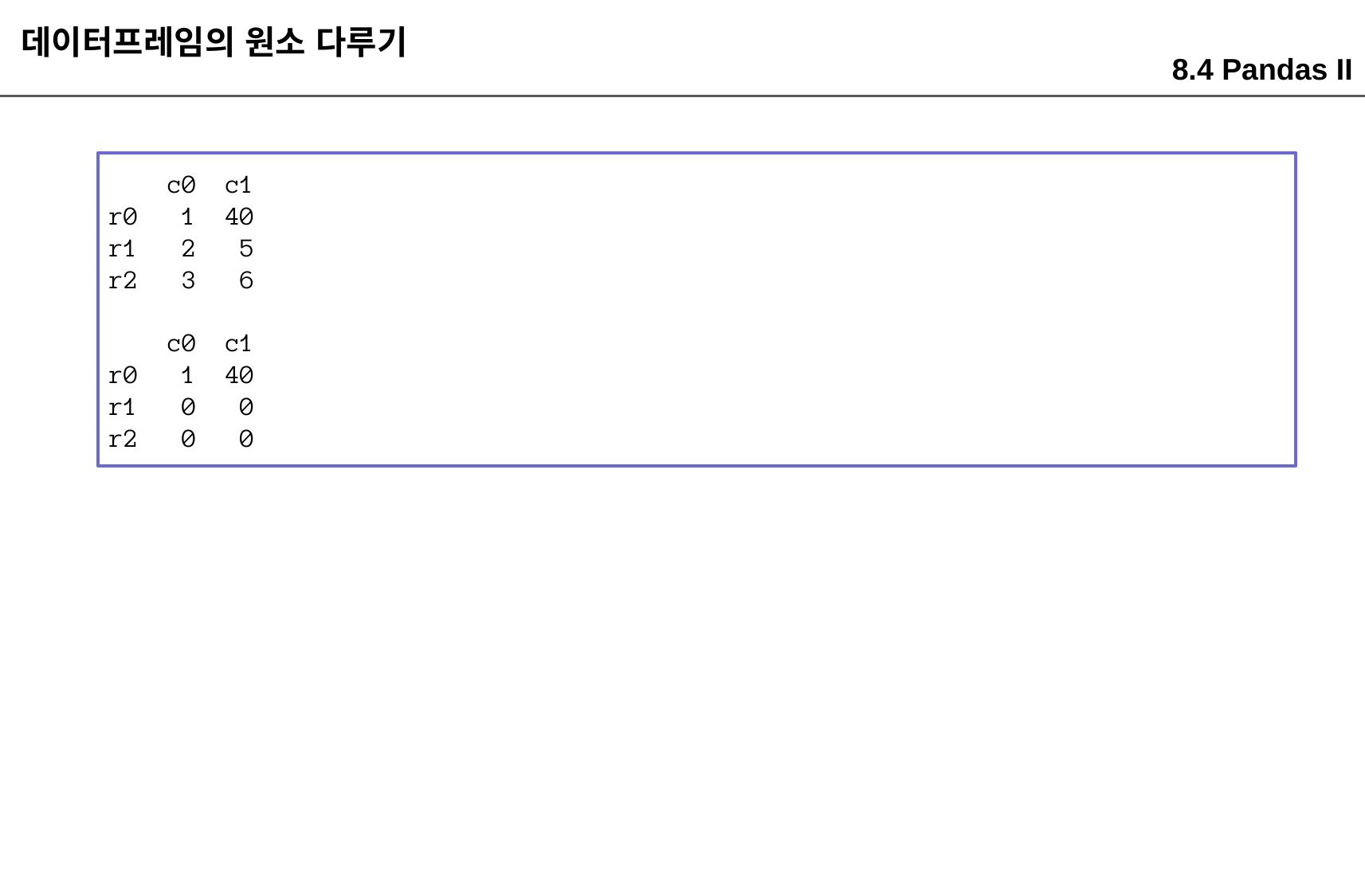

데이터프레임의 원소 다루기
8.4 Pandas II
    c0  c1
r0   1  40
r1   2   5
r2   3   6

    c0  c1
r0   1  40
r1   0   0
r2   0   0